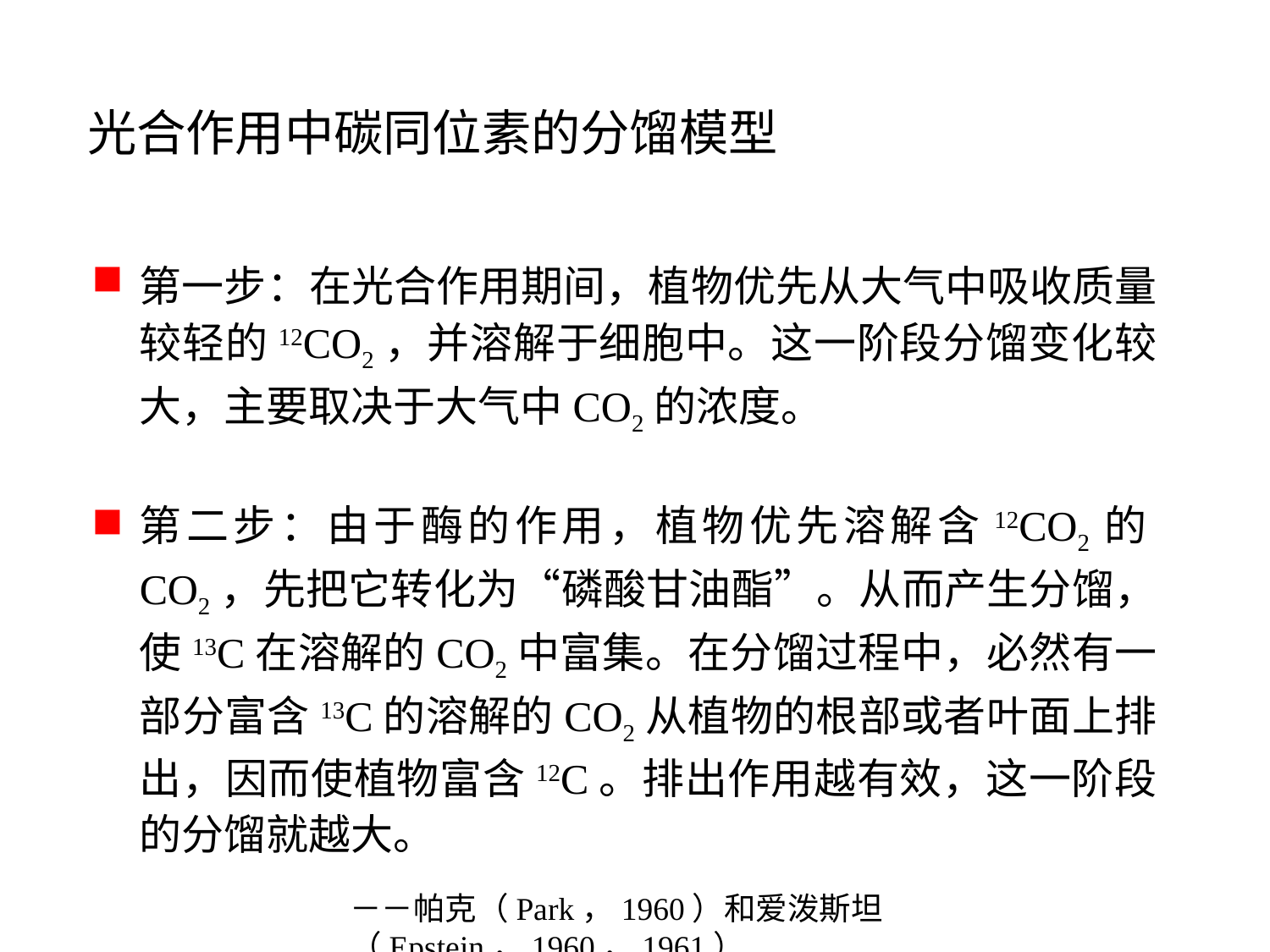

光合作用中碳同位素的分馏模型
第一步：在光合作用期间，植物优先从大气中吸收质量较轻的12CO2，并溶解于细胞中。这一阶段分馏变化较大，主要取决于大气中CO2的浓度。

第二步：由于酶的作用，植物优先溶解含12CO2的CO2，先把它转化为“磷酸甘油酯”。从而产生分馏，使13C在溶解的CO2中富集。在分馏过程中，必然有一部分富含13C的溶解的CO2从植物的根部或者叶面上排出，因而使植物富含12C。排出作用越有效，这一阶段的分馏就越大。
－－帕克（Park，1960）和爱泼斯坦（Epstein，1960，1961）